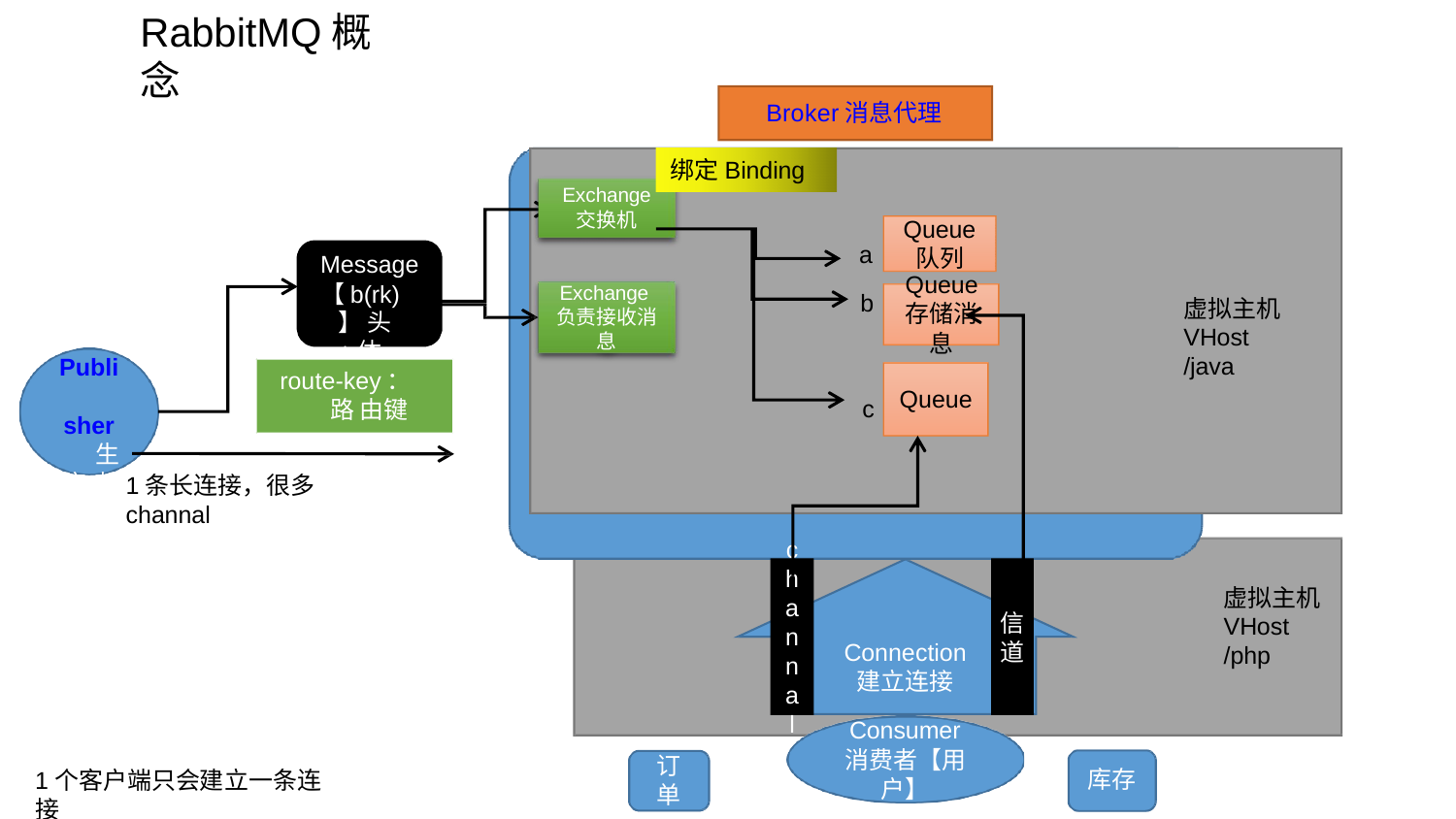

# RabbitMQ概念

Broker消息代理
绑定Binding

Exchange
交换机

Queue
a
b

队列
Message
【b(rk)】 头+体
Queue 存储消 息

Exchange  负责接收消 息

虚拟主机
VHost
/java

Publi  sher  生产 者

route-key：路 由键
Queue
c

1条长连接，很多channal
c

信 道
h
虚拟主机
VHost
/php
a
n
Connection
建立连接
Consumer
n
a
l

消费者【用 户】
订 单

库存
1个客户端只会建立一条连接